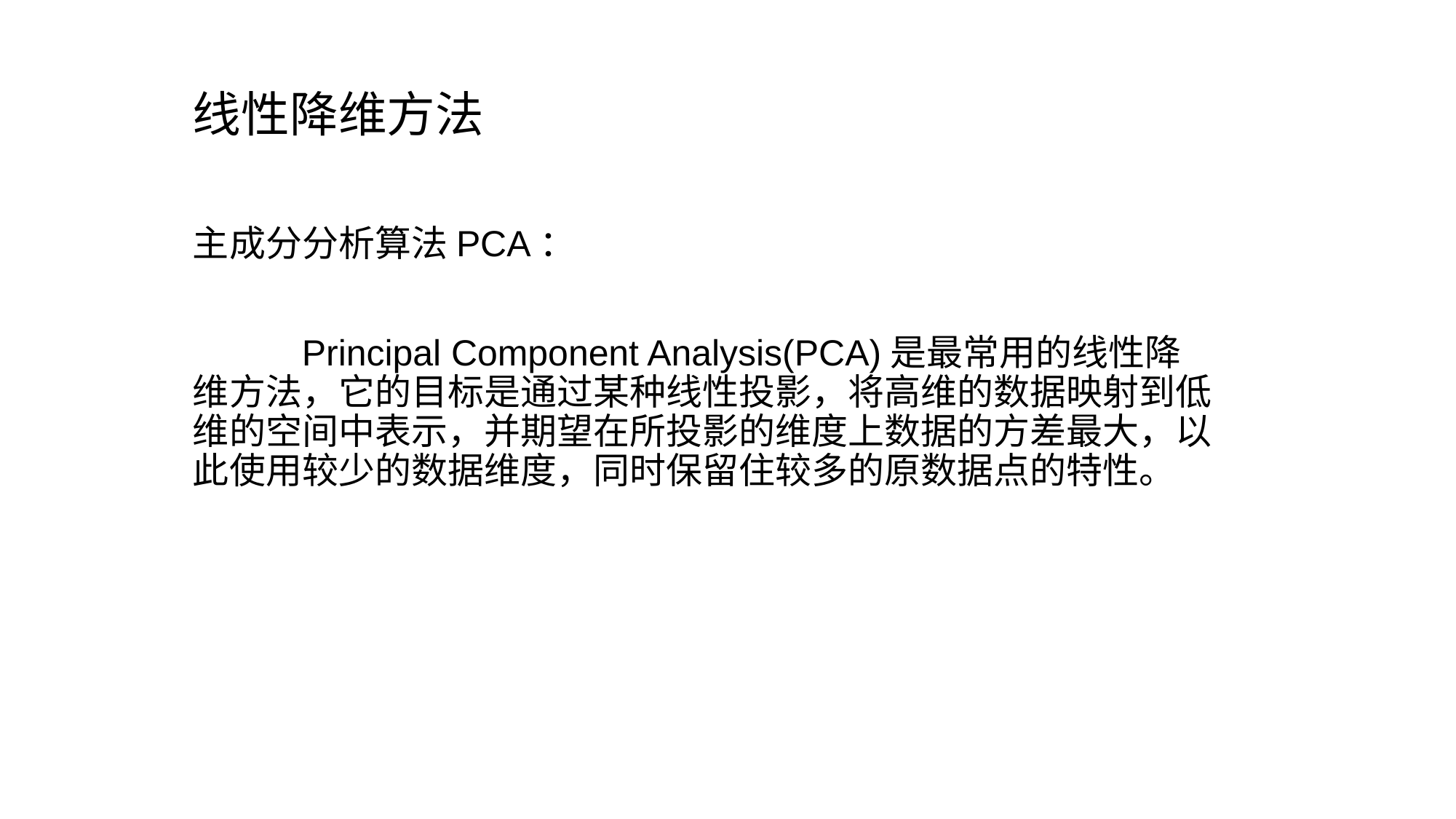

线性降维方法

主成分分析算法PCA：

	Principal Component Analysis(PCA)是最常用的线性降维方法，它的目标是通过某种线性投影，将高维的数据映射到低维的空间中表示，并期望在所投影的维度上数据的方差最大，以此使用较少的数据维度，同时保留住较多的原数据点的特性。